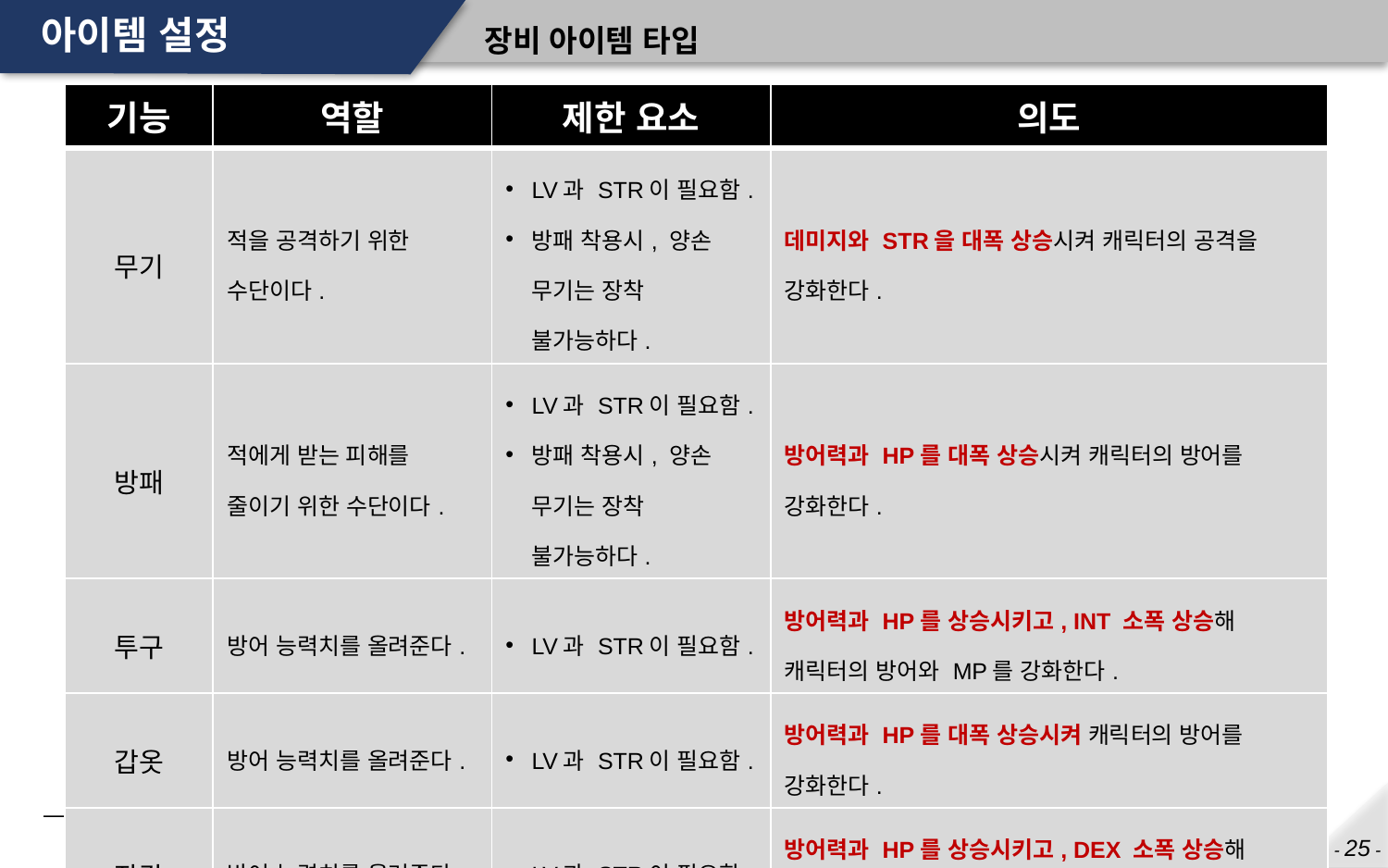

# 아이템 설정
장비 아이템 타입
| 기능 | 역할 | 제한 요소 | 의도 |
| --- | --- | --- | --- |
| 무기 | 적을 공격하기 위한 수단이다. | LV과 STR이 필요함. 방패 착용시, 양손 무기는 장착 불가능하다. | 데미지와 STR을 대폭 상승시켜 캐릭터의 공격을 강화한다. |
| 방패 | 적에게 받는 피해를 줄이기 위한 수단이다. | LV과 STR이 필요함. 방패 착용시, 양손 무기는 장착 불가능하다. | 방어력과 HP를 대폭 상승시켜 캐릭터의 방어를 강화한다. |
| 투구 | 방어 능력치를 올려준다. | LV과 STR이 필요함. | 방어력과 HP를 상승시키고, INT 소폭 상승해 캐릭터의 방어와 MP를 강화한다. |
| 갑옷 | 방어 능력치를 올려준다. | LV과 STR이 필요함. | 방어력과 HP를 대폭 상승시켜 캐릭터의 방어를 강화한다. |
| 장갑 | 방어 능력치를 올려준다. | LV과 STR이 필요함. | 방어력과 HP를 상승시키고, DEX 소폭 상승해 캐릭터의 방어를 강화한다. |
| 각반 | 방어 능력치를 올려준다. | LV과 STR이 필요함. | 방어력과 HP를 상승시키고, DEX 소폭 상승해 캐릭터의 방어를 강화한다. |